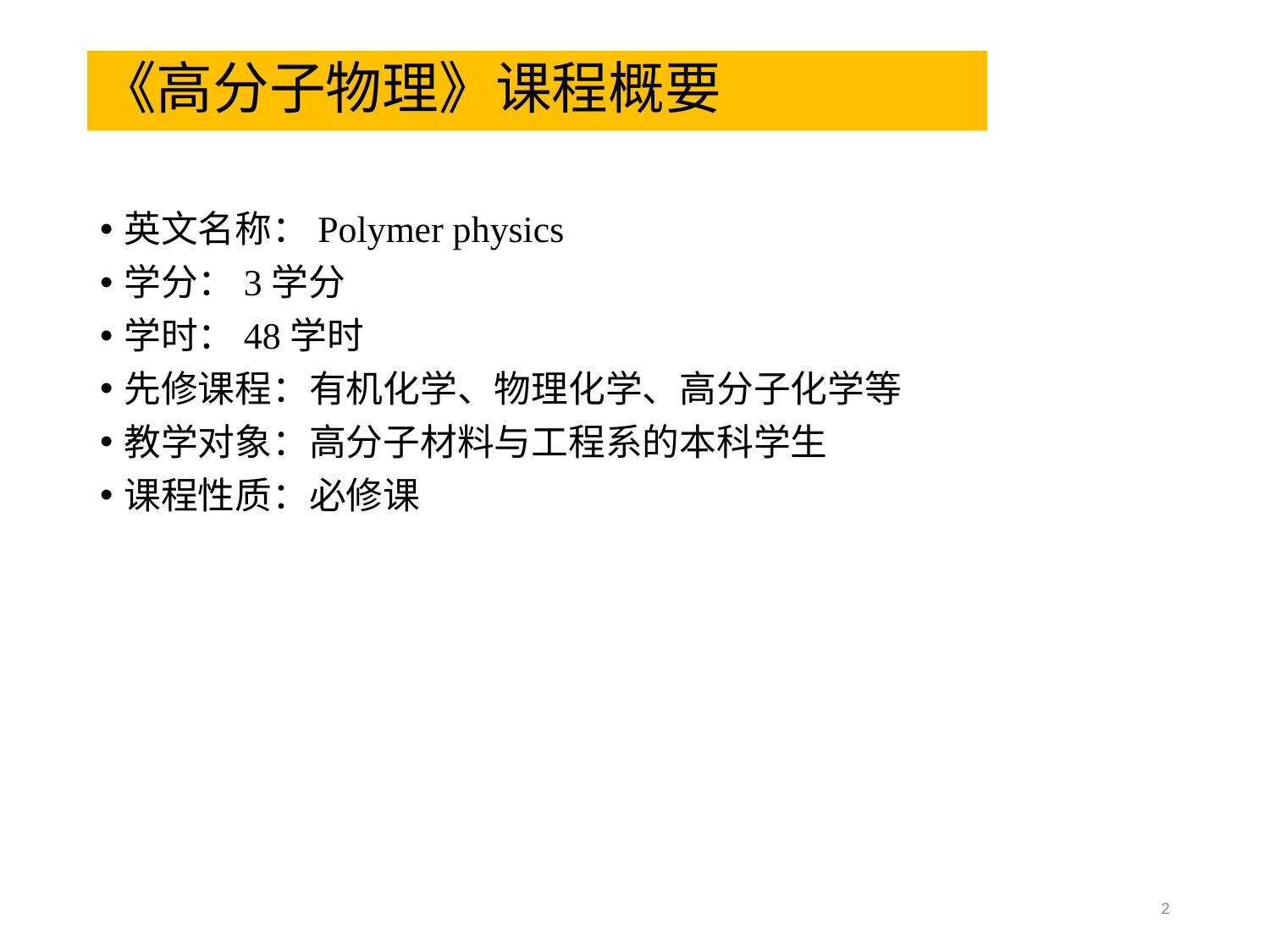

# 《高分子物理》课程概要
英文名称：Polymer physics
学分：3学分
学时：48学时
先修课程：有机化学、物理化学、高分子化学等
教学对象：高分子材料与工程系的本科学生
课程性质：必修课
2